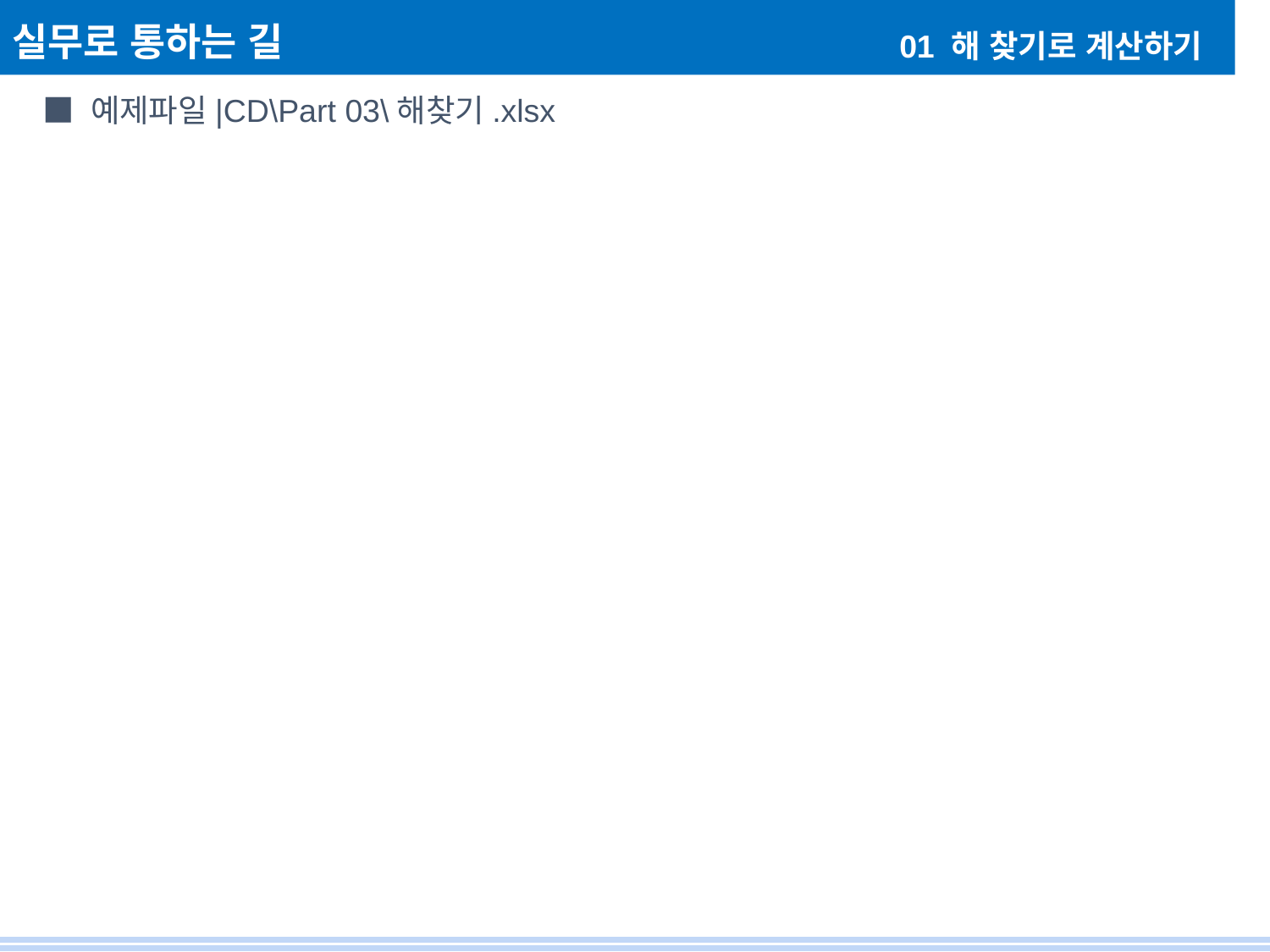

실무로 통하는 길
01 해 찾기로 계산하기
■ 예제파일|CD\Part 03\해찾기.xlsx